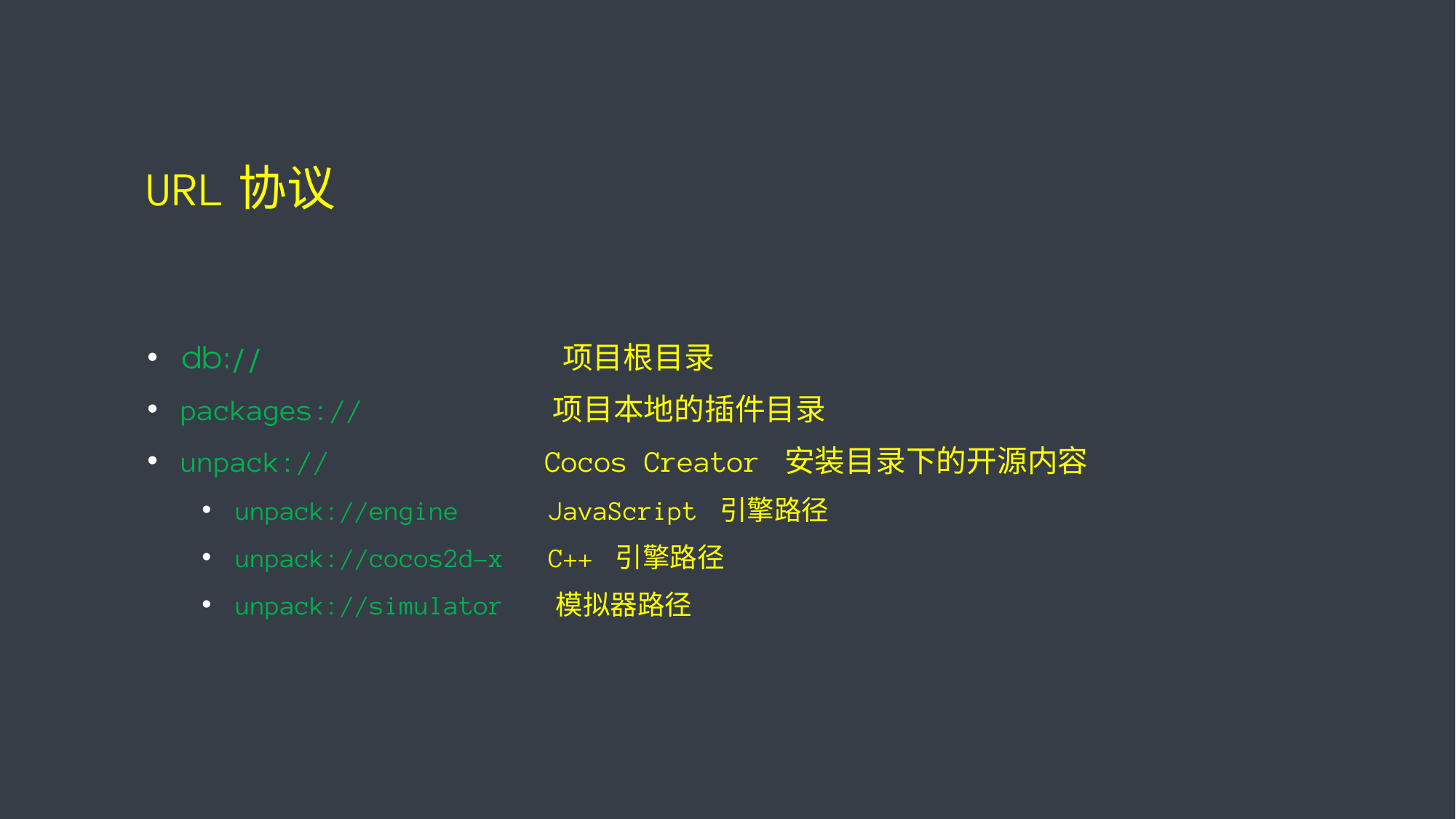

# URL协议
db://                                   项目根目录
packages://           项目本地的插件目录
unpack://             Cocos Creator 安装目录下的开源内容
unpack://engine      JavaScript 引擎路径
unpack://cocos2d-x   C++ 引擎路径
unpack://simulator   模拟器路径